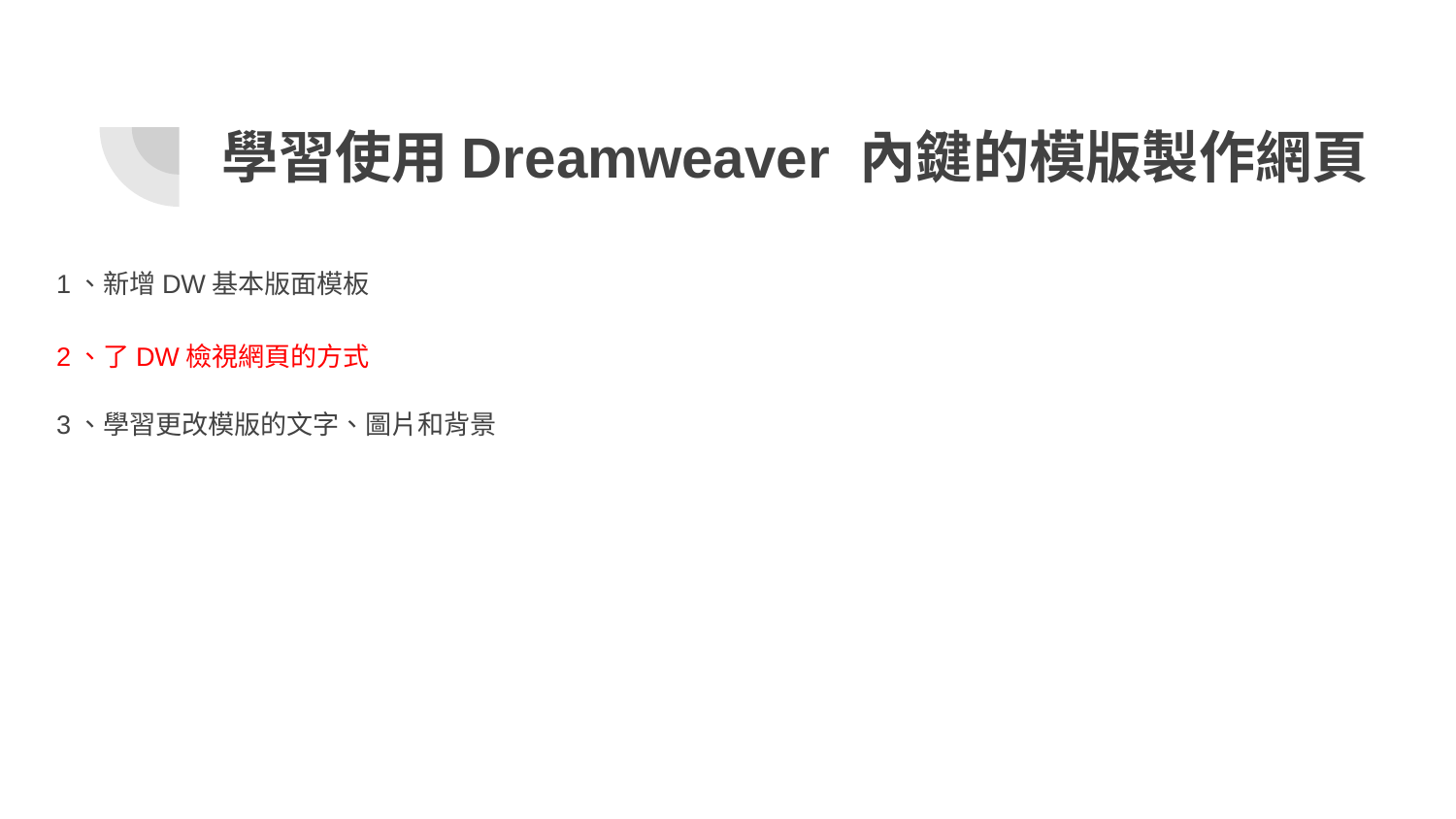

# 學習使用Dreamweaver 內鍵的模版製作網頁
1、新增DW基本版面模板
2、了DW檢視網頁的方式
3、學習更改模版的文字、圖片和背景